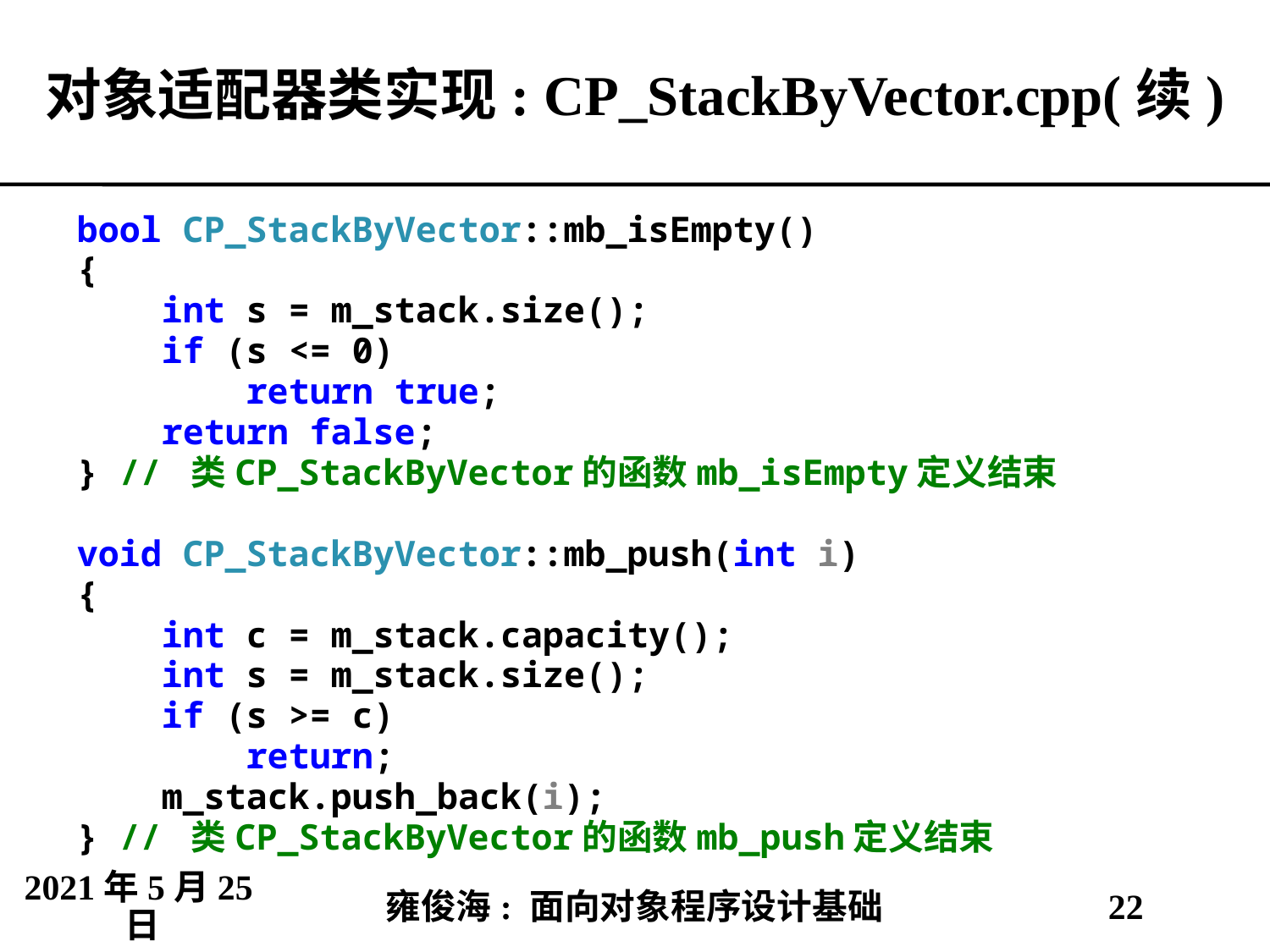

# 对象适配器类实现: CP_StackByVector.cpp(续)

bool CP_StackByVector::mb_isEmpty()
{
    int s = m_stack.size();
    if (s <= 0)
        return true;
    return false;
} // 类CP_StackByVector的函数mb_isEmpty定义结束

void CP_StackByVector::mb_push(int i)
{
    int c = m_stack.capacity();
    int s = m_stack.size();
    if (s >= c)
        return;
    m_stack.push_back(i);
} // 类CP_StackByVector的函数mb_push定义结束
2021年5月25日
雍俊海: 面向对象程序设计基础
22